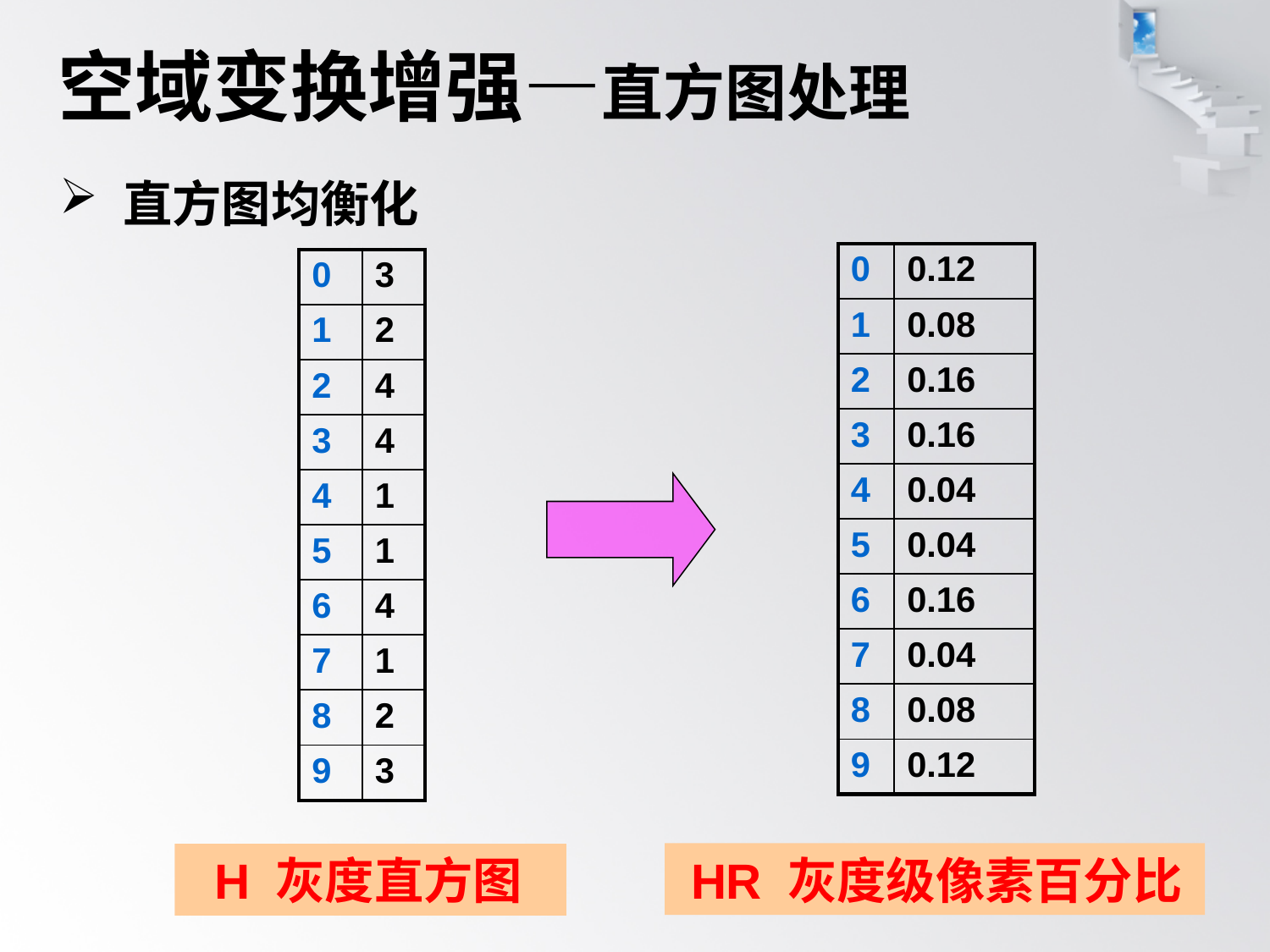

# 空域变换增强—直方图处理
直方图均衡化
| 0 | 0.12 |
| --- | --- |
| 1 | 0.08 |
| 2 | 0.16 |
| 3 | 0.16 |
| 4 | 0.04 |
| 5 | 0.04 |
| 6 | 0.16 |
| 7 | 0.04 |
| 8 | 0.08 |
| 9 | 0.12 |
| 0 | 3 |
| --- | --- |
| 1 | 2 |
| 2 | 4 |
| 3 | 4 |
| 4 | 1 |
| 5 | 1 |
| 6 | 4 |
| 7 | 1 |
| 8 | 2 |
| 9 | 3 |

 HR 灰度级像素百分比
  H 灰度直方图